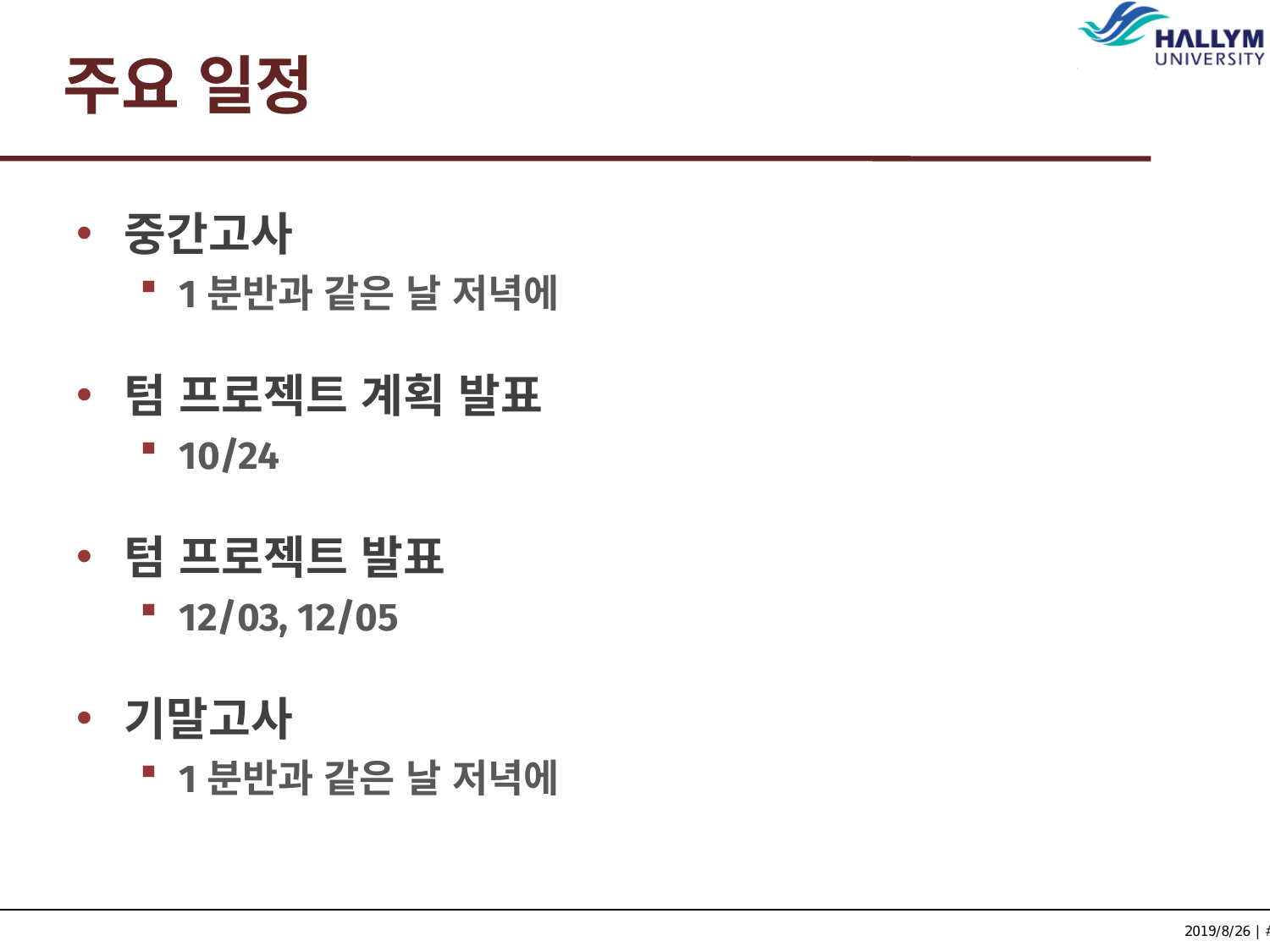

# 주요 일정
중간고사
1분반과 같은 날 저녁에

텀 프로젝트 계획 발표
10/24

텀 프로젝트 발표
12/03, 12/05

기말고사
1분반과 같은 날 저녁에